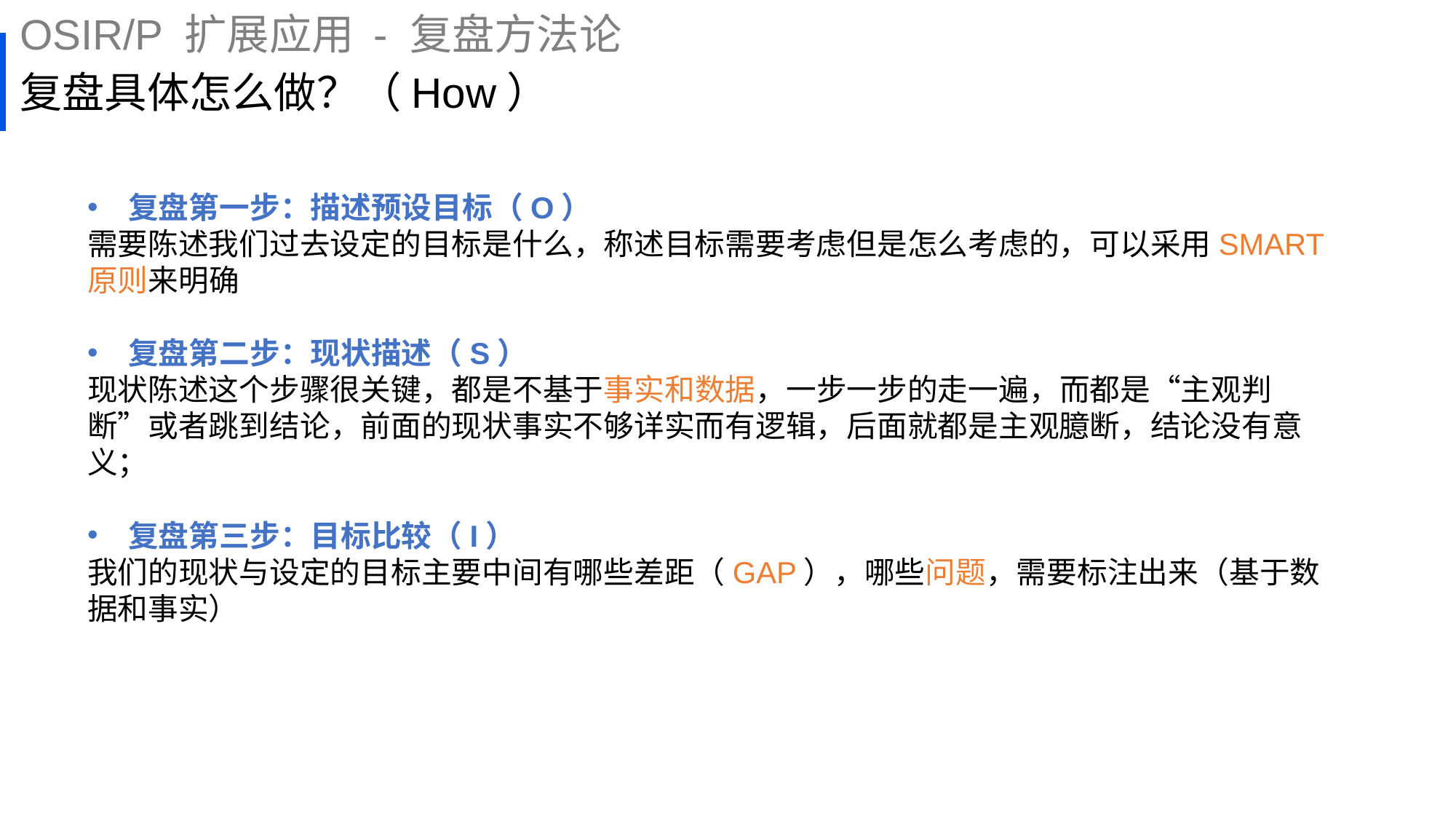

OSIR/P 扩展应用 - 复盘方法论
# 复盘具体怎么做？（How）

复盘第一步：描述预设目标（O）
需要陈述我们过去设定的目标是什么，称述目标需要考虑但是怎么考虑的，可以采用SMART原则来明确

复盘第二步：现状描述（S）
现状陈述这个步骤很关键，都是不基于事实和数据，一步一步的走一遍，而都是“主观判断”或者跳到结论，前面的现状事实不够详实而有逻辑，后面就都是主观臆断，结论没有意义；

复盘第三步：目标比较（I）
我们的现状与设定的目标主要中间有哪些差距（GAP），哪些问题，需要标注出来（基于数据和事实）